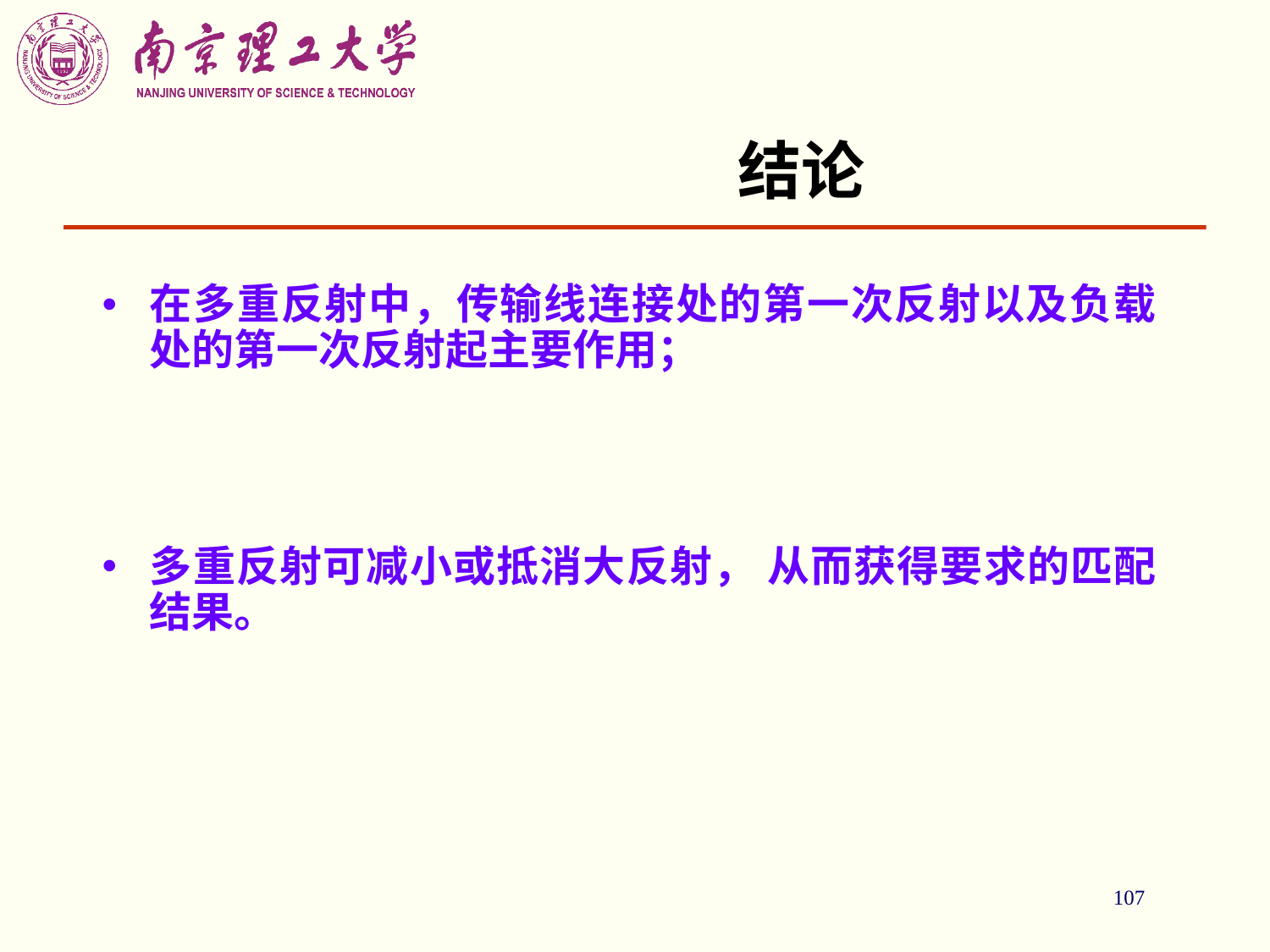

107
# 结论
在多重反射中，传输线连接处的第一次反射以及负载处的第一次反射起主要作用；

多重反射可减小或抵消大反射， 从而获得要求的匹配结果。